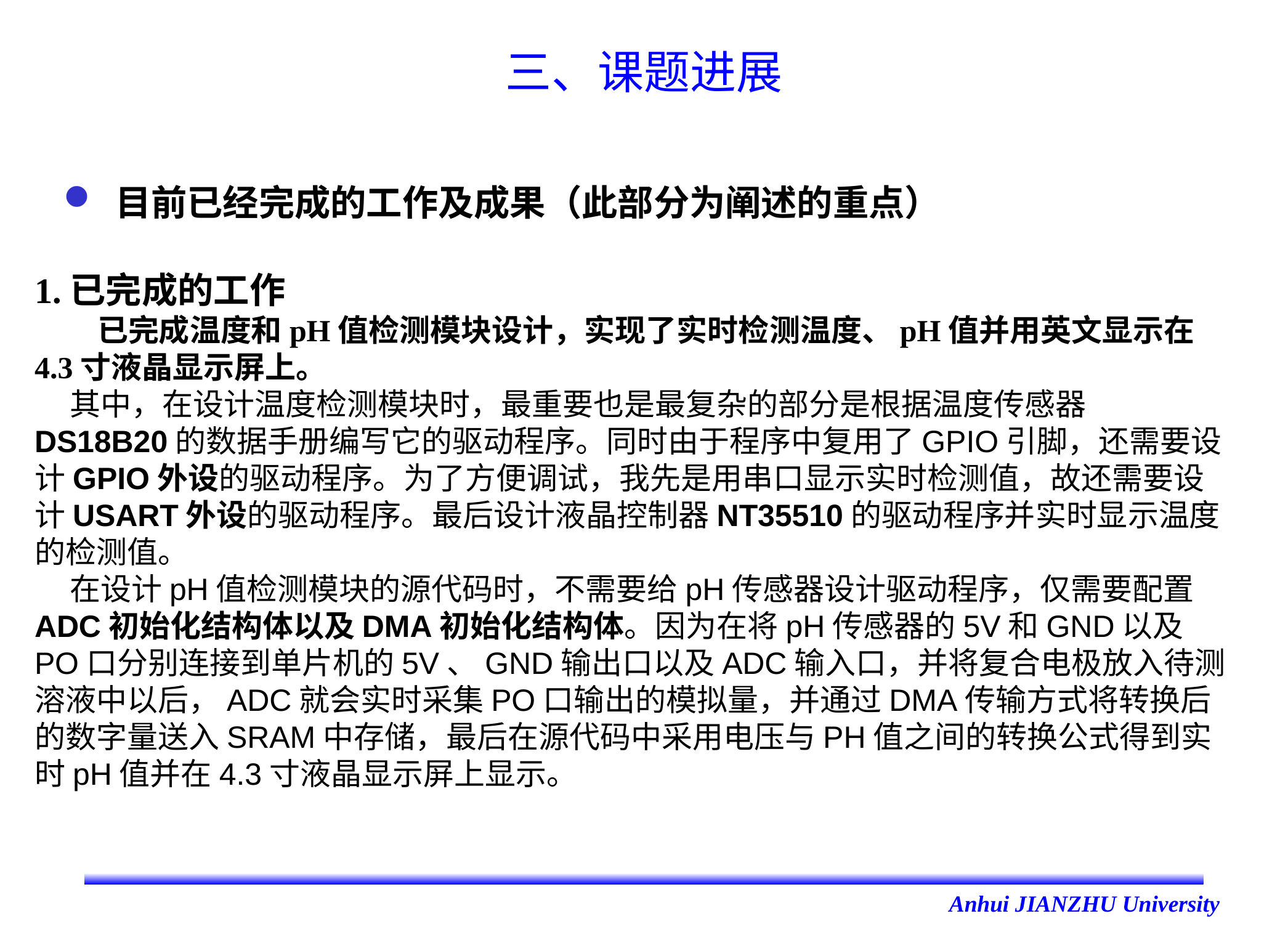

# 三、课题进展
目前已经完成的工作及成果（此部分为阐述的重点）
1.已完成的工作
        已完成温度和pH值检测模块设计，实现了实时检测温度、pH值并用英文显示在4.3寸液晶显示屏上。
    其中，在设计温度检测模块时，最重要也是最复杂的部分是根据温度传感器DS18B20的数据手册编写它的驱动程序。同时由于程序中复用了GPIO引脚，还需要设计GPIO外设的驱动程序。为了方便调试，我先是用串口显示实时检测值，故还需要设计USART外设的驱动程序。最后设计液晶控制器NT35510的驱动程序并实时显示温度的检测值。
    在设计pH值检测模块的源代码时，不需要给pH传感器设计驱动程序，仅需要配置ADC初始化结构体以及DMA初始化结构体。因为在将pH传感器的5V和GND以及PO口分别连接到单片机的5V、GND输出口以及ADC输入口，并将复合电极放入待测溶液中以后，ADC就会实时采集PO口输出的模拟量，并通过DMA传输方式将转换后的数字量送入SRAM中存储，最后在源代码中采用电压与PH值之间的转换公式得到实时pH值并在4.3寸液晶显示屏上显示。